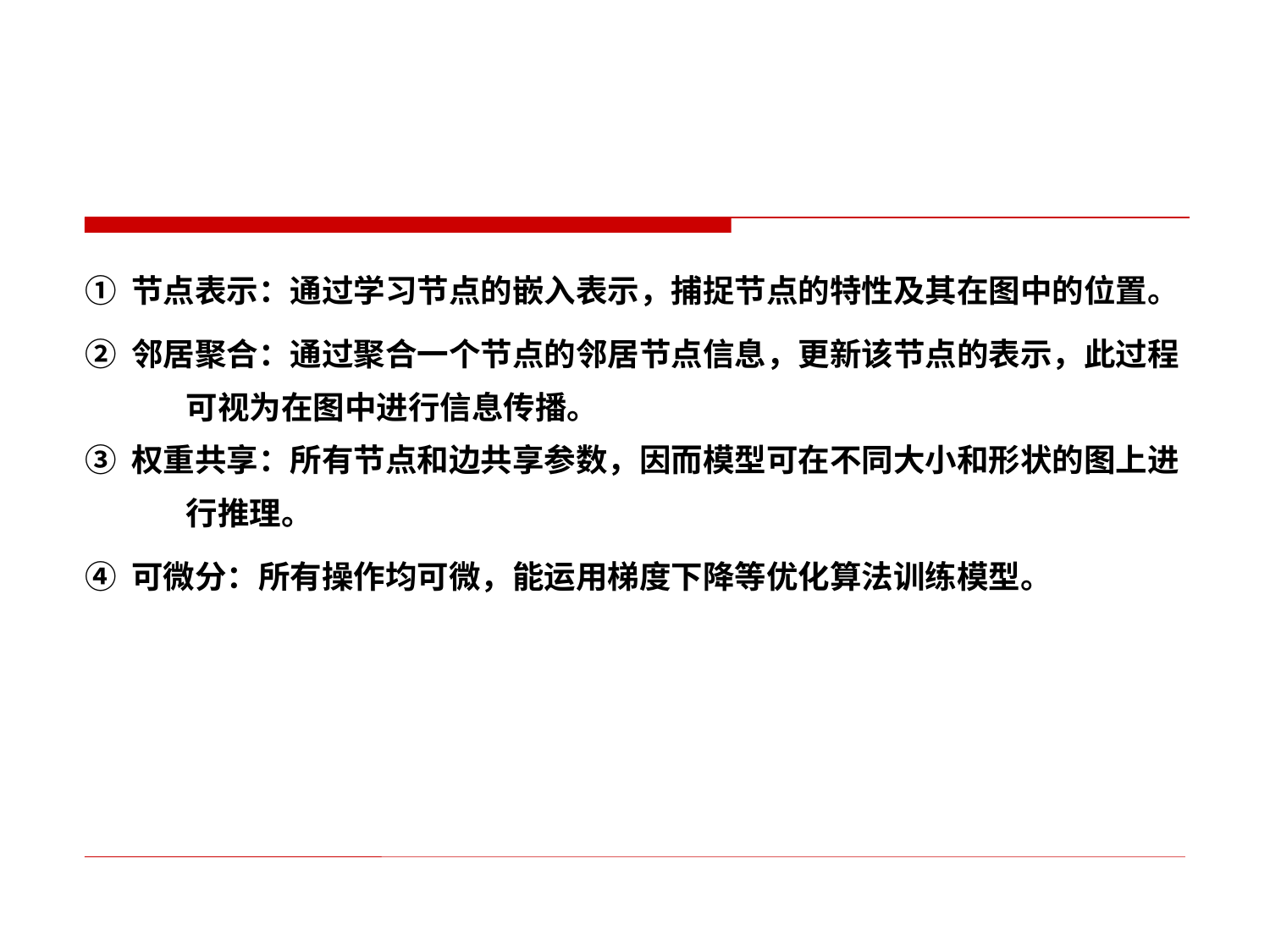

① 节点表示：通过学习节点的嵌入表示，捕捉节点的特性及其在图中的位置。
② 邻居聚合：通过聚合一个节点的邻居节点信息，更新该节点的表示，此过程
             可视为在图中进行信息传播。
③ 权重共享：所有节点和边共享参数，因而模型可在不同大小和形状的图上进
             行推理。
④ 可微分：所有操作均可微，能运用梯度下降等优化算法训练模型。